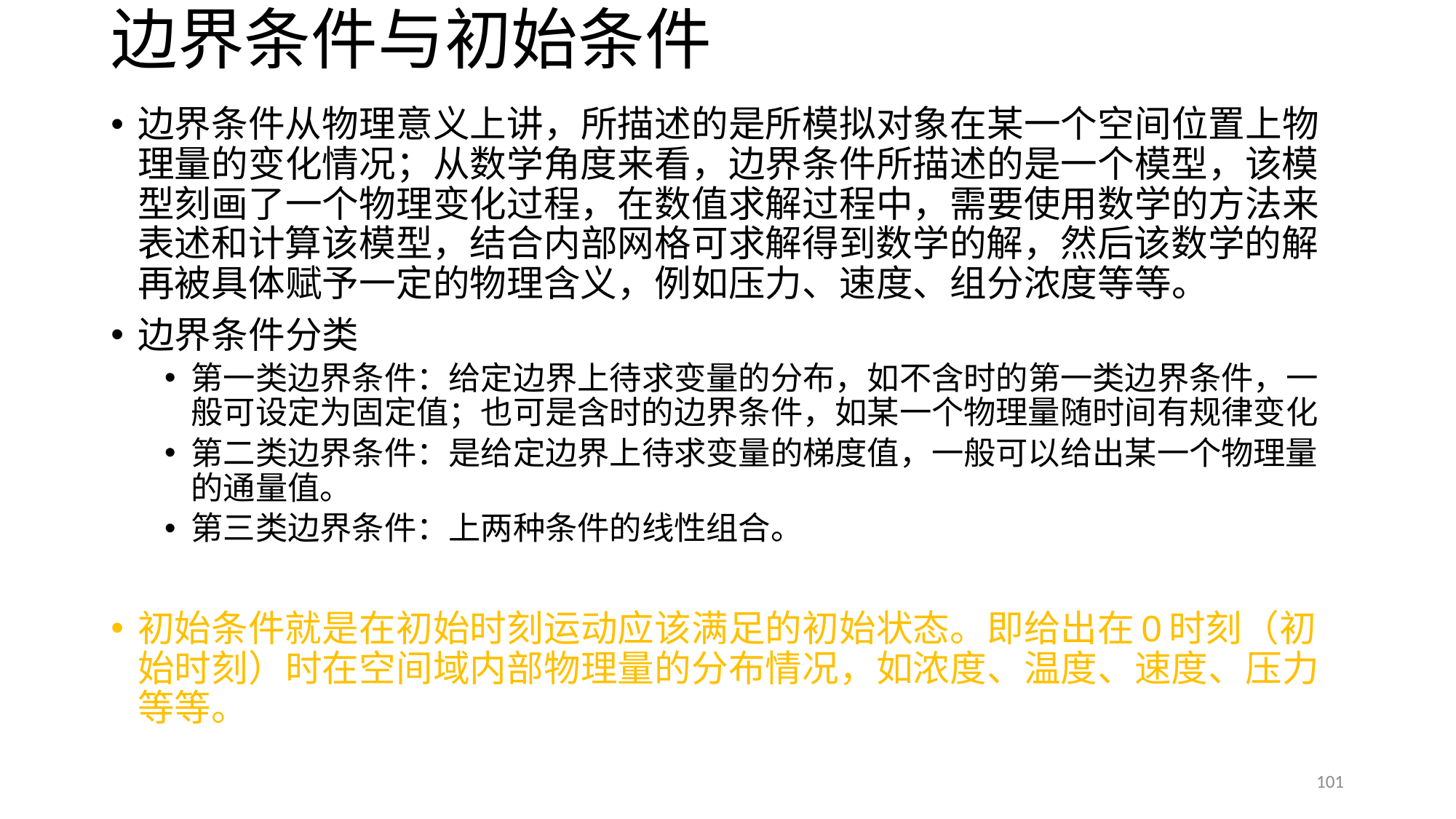

# 边界条件与初始条件
边界条件从物理意义上讲，所描述的是所模拟对象在某一个空间位置上物理量的变化情况；从数学角度来看，边界条件所描述的是一个模型，该模型刻画了一个物理变化过程，在数值求解过程中，需要使用数学的方法来表述和计算该模型，结合内部网格可求解得到数学的解，然后该数学的解再被具体赋予一定的物理含义，例如压力、速度、组分浓度等等。
边界条件分类
第一类边界条件：给定边界上待求变量的分布，如不含时的第一类边界条件，一般可设定为固定值；也可是含时的边界条件，如某一个物理量随时间有规律变化
第二类边界条件：是给定边界上待求变量的梯度值，一般可以给出某一个物理量的通量值。
第三类边界条件：上两种条件的线性组合。

初始条件就是在初始时刻运动应该满足的初始状态。即给出在0时刻（初始时刻）时在空间域内部物理量的分布情况，如浓度、温度、速度、压力等等。

101